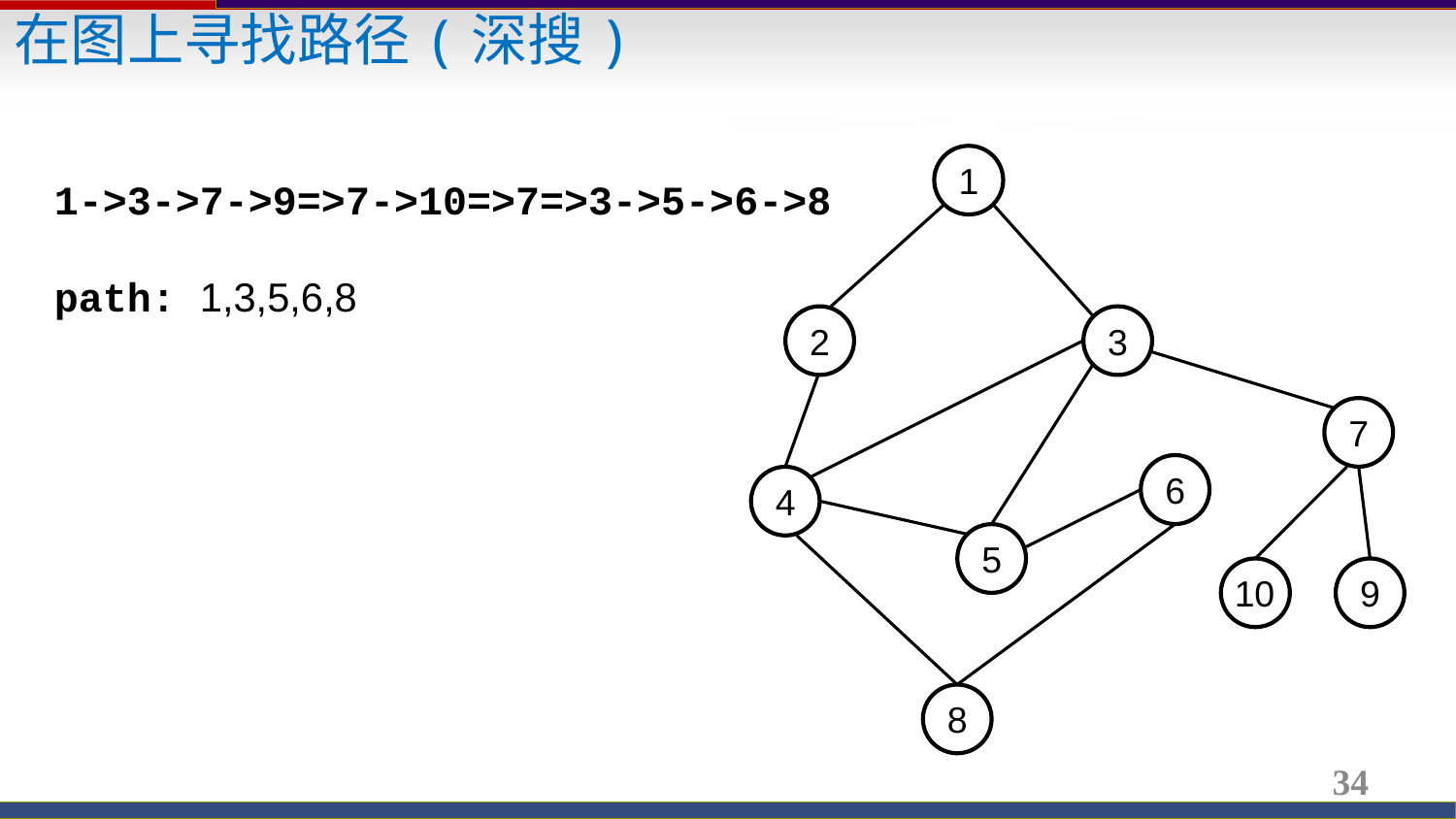

在图上寻找路径(深搜)

1
1->3->7->9=>7->10=>7=>3->5->6->8

path: 1,3,5,6,8
2
3
7
6
4
5

9
10
8